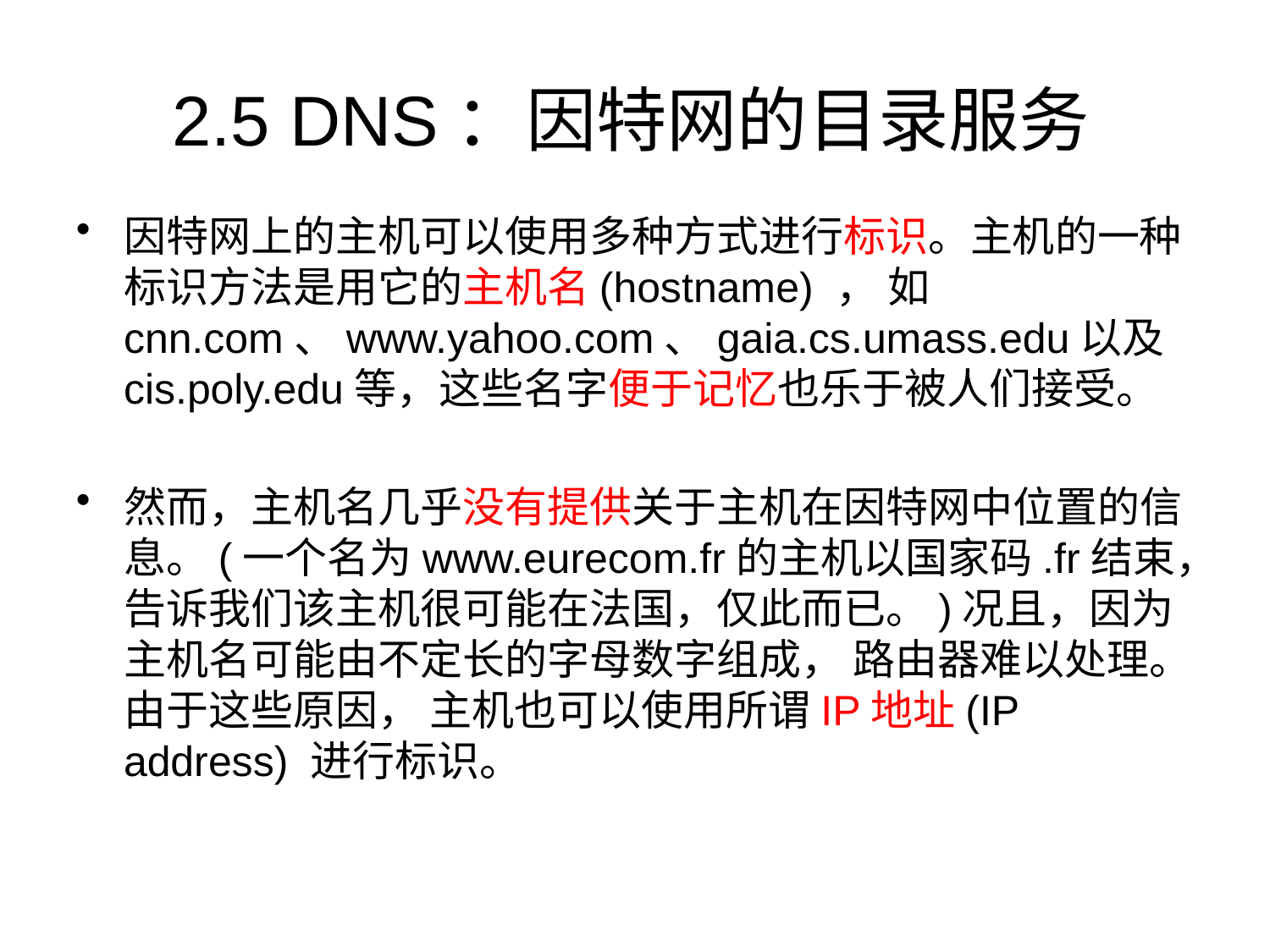

# 2.5 DNS：因特网的目录服务
因特网上的主机可以使用多种方式进行标识。主机的一种标识方法是用它的主机名(hostname) ， 如cnn.com、www.yahoo.com、gaia.cs.umass.edu以及cis.poly.edu等，这些名字便于记忆也乐于被人们接受。

然而，主机名几乎没有提供关于主机在因特网中位置的信息。(一个名为www.eurecom.fr的主机以国家码.fr结束，告诉我们该主机很可能在法国，仅此而已。)况且，因为主机名可能由不定长的字母数字组成， 路由器难以处理。由于这些原因， 主机也可以使用所谓IP地址(IP address) 进行标识。